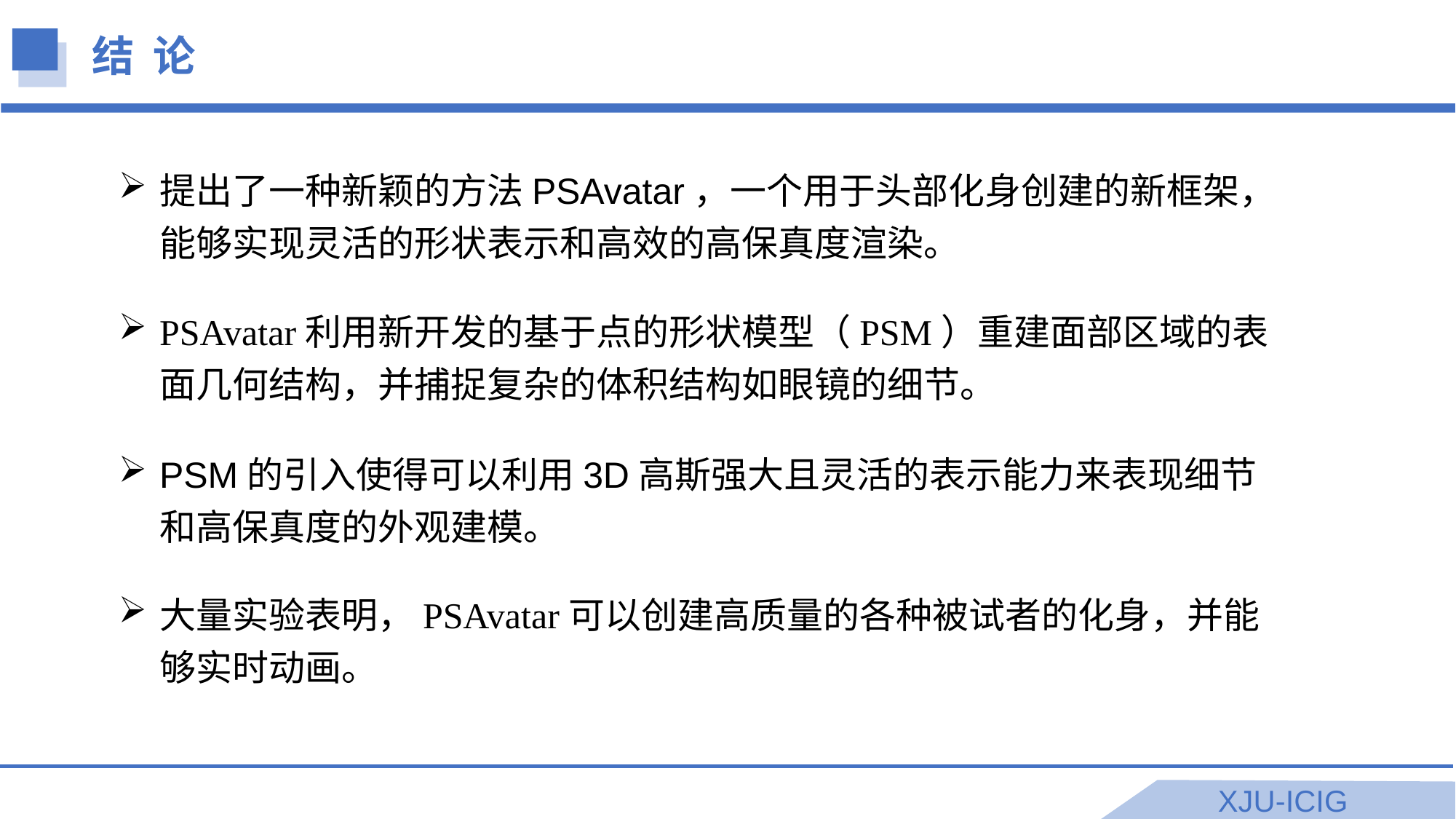

结  论

提出了一种新颖的方法PSAvatar，一个用于头部化身创建的新框架，能够实现灵活的形状表示和高效的高保真度渲染。
PSAvatar利用新开发的基于点的形状模型（PSM）重建面部区域的表面几何结构，并捕捉复杂的体积结构如眼镜的细节。
PSM的引入使得可以利用3D高斯强大且灵活的表示能力来表现细节和高保真度的外观建模。
大量实验表明，PSAvatar可以创建高质量的各种被试者的化身，并能够实时动画。
XJU-ICIG